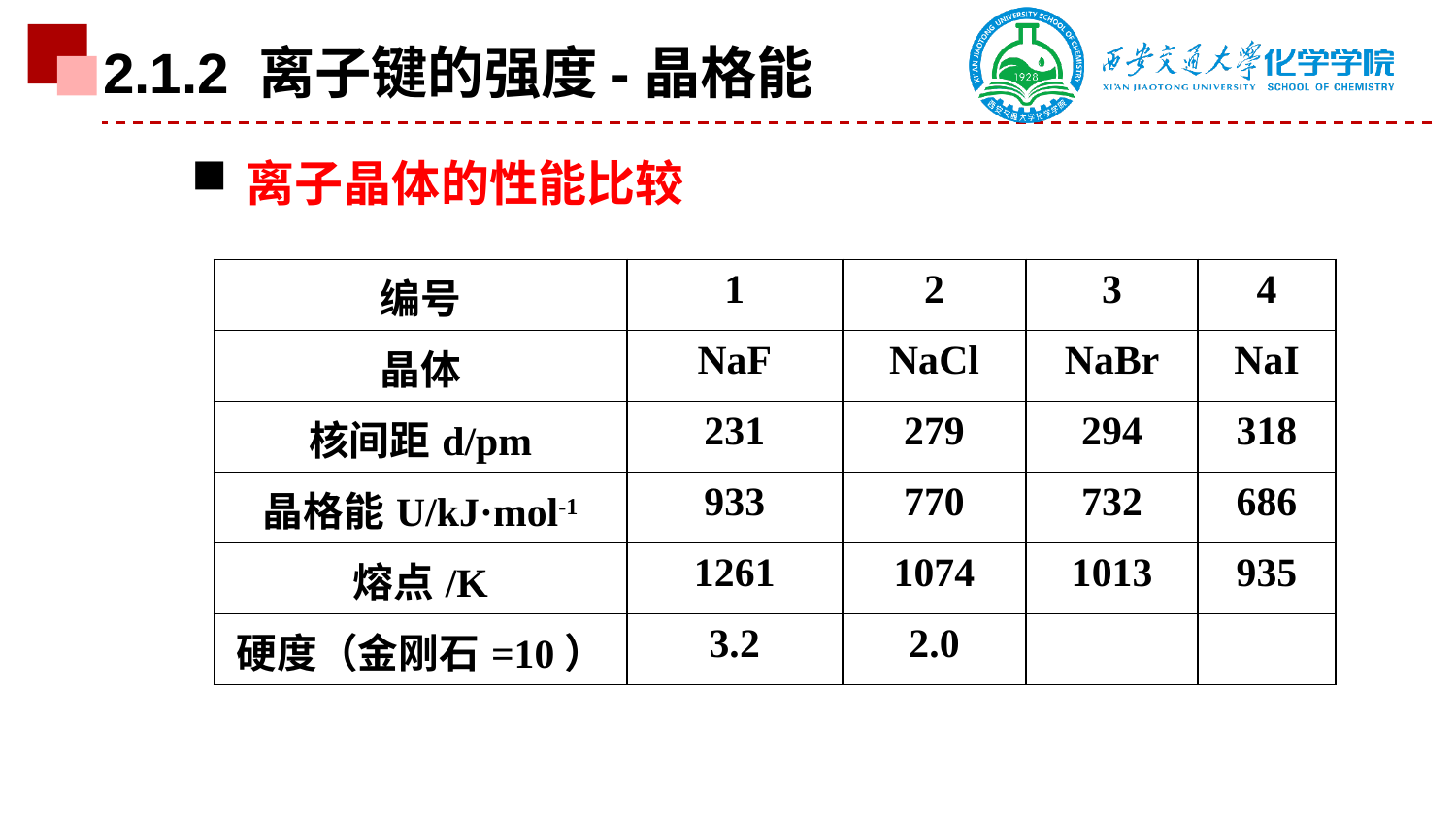

2.1.2 离子键的强度-晶格能
离子晶体的性能比较
| 编号 | 1 | 2 | 3 | 4 |
| --- | --- | --- | --- | --- |
| 晶体 | NaF | NaCl | NaBr | NaI |
| 核间距d/pm | 231 | 279 | 294 | 318 |
| 晶格能U/kJ·mol-1 | 933 | 770 | 732 | 686 |
| 熔点/K | 1261 | 1074 | 1013 | 935 |
| 硬度（金刚石=10） | 3.2 | 2.0 |  |  |